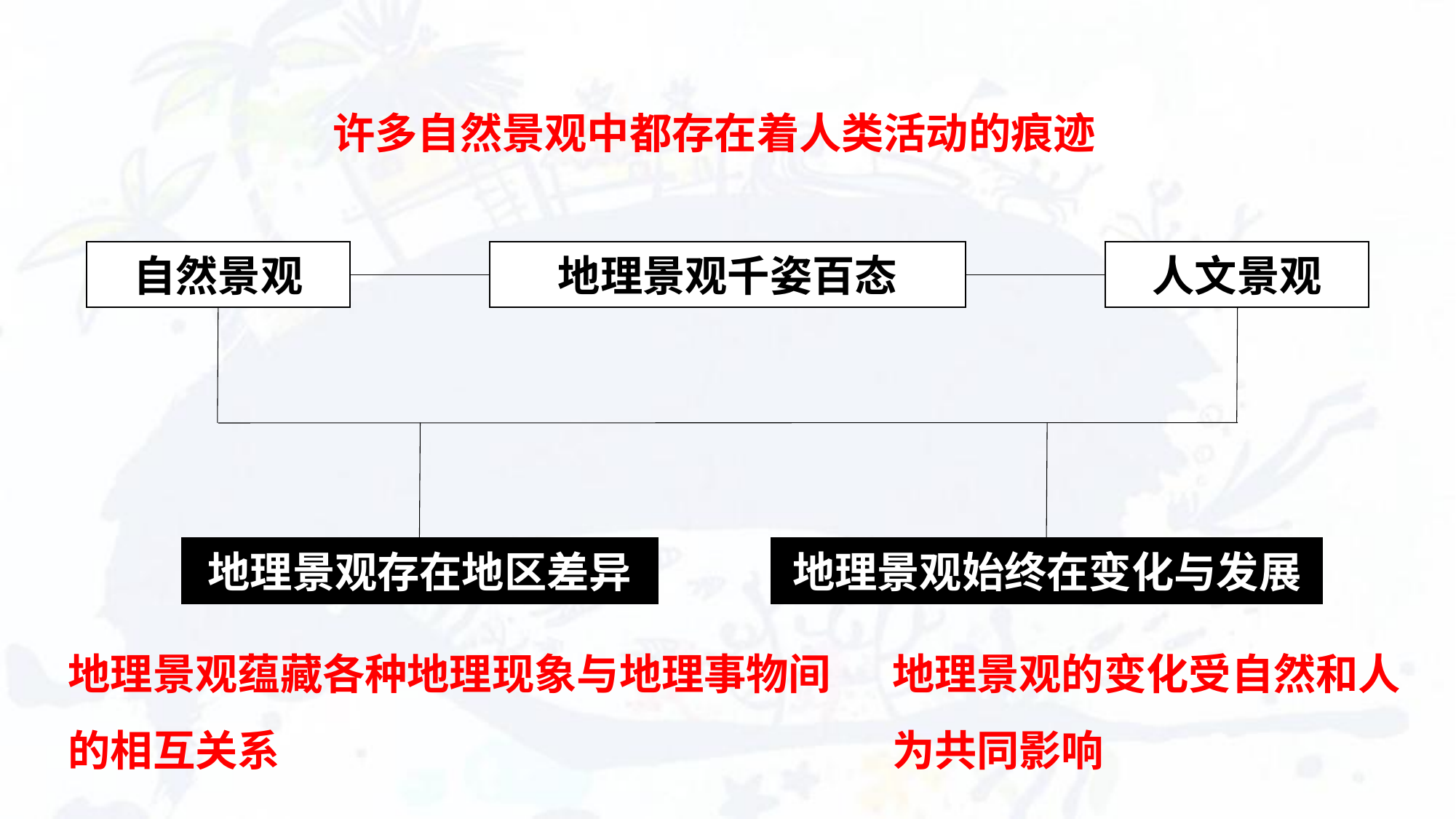

许多自然景观中都存在着人类活动的痕迹
自然景观
地理景观千姿百态
人文景观
地理景观存在地区差异
地理景观始终在变化与发展
地理景观蕴藏各种地理现象与地理事物间的相互关系
地理景观的变化受自然和人为共同影响